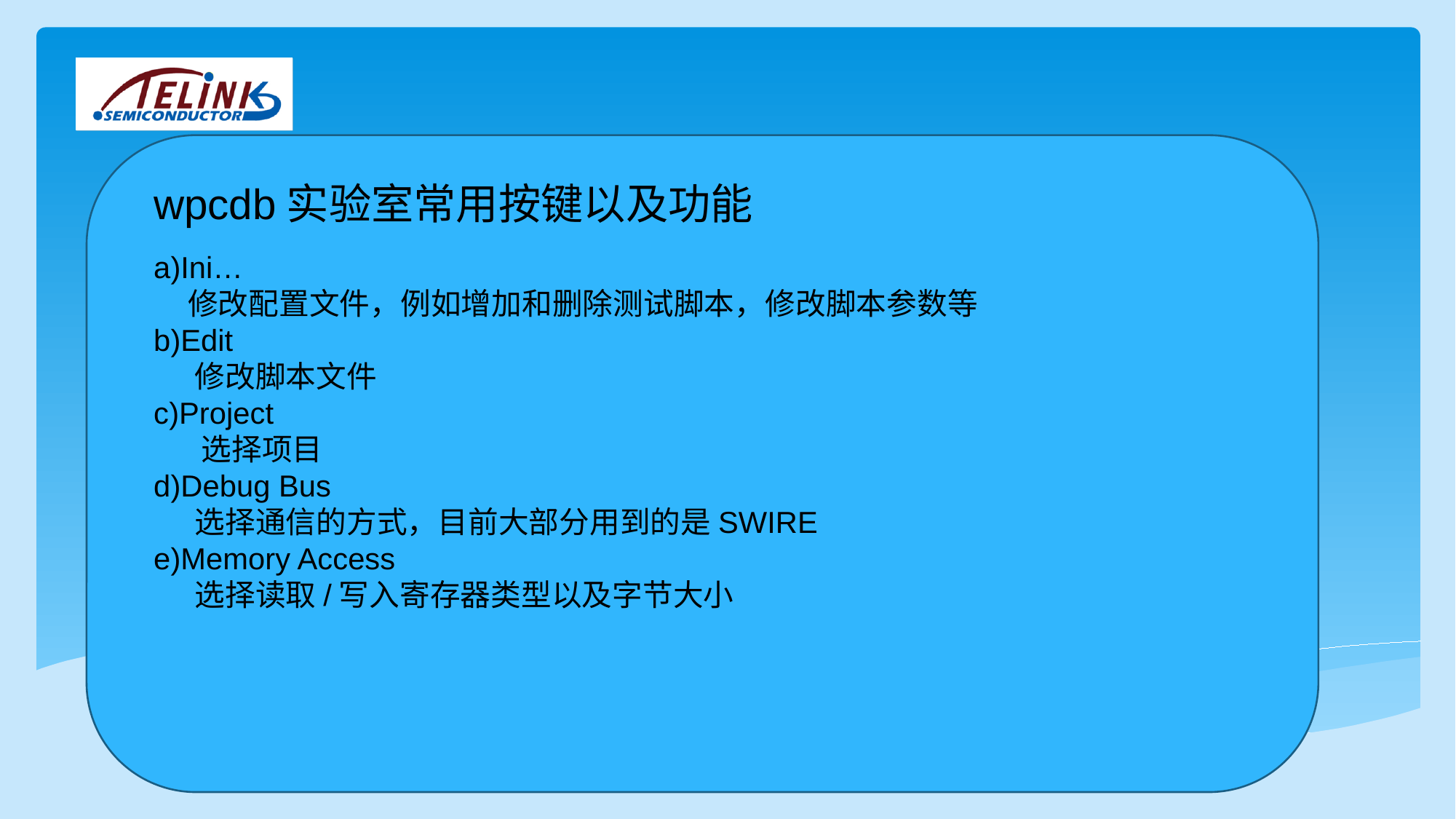

wpcdb实验室常用按键以及功能

a)Ini…
    修改配置文件，例如增加和删除测试脚本，修改脚本参数等
b)Edit
     修改脚本文件
c)Project
      选择项目
d)Debug Bus
     选择通信的方式，目前大部分用到的是SWIRE
e)Memory Access
     选择读取/写入寄存器类型以及字节大小